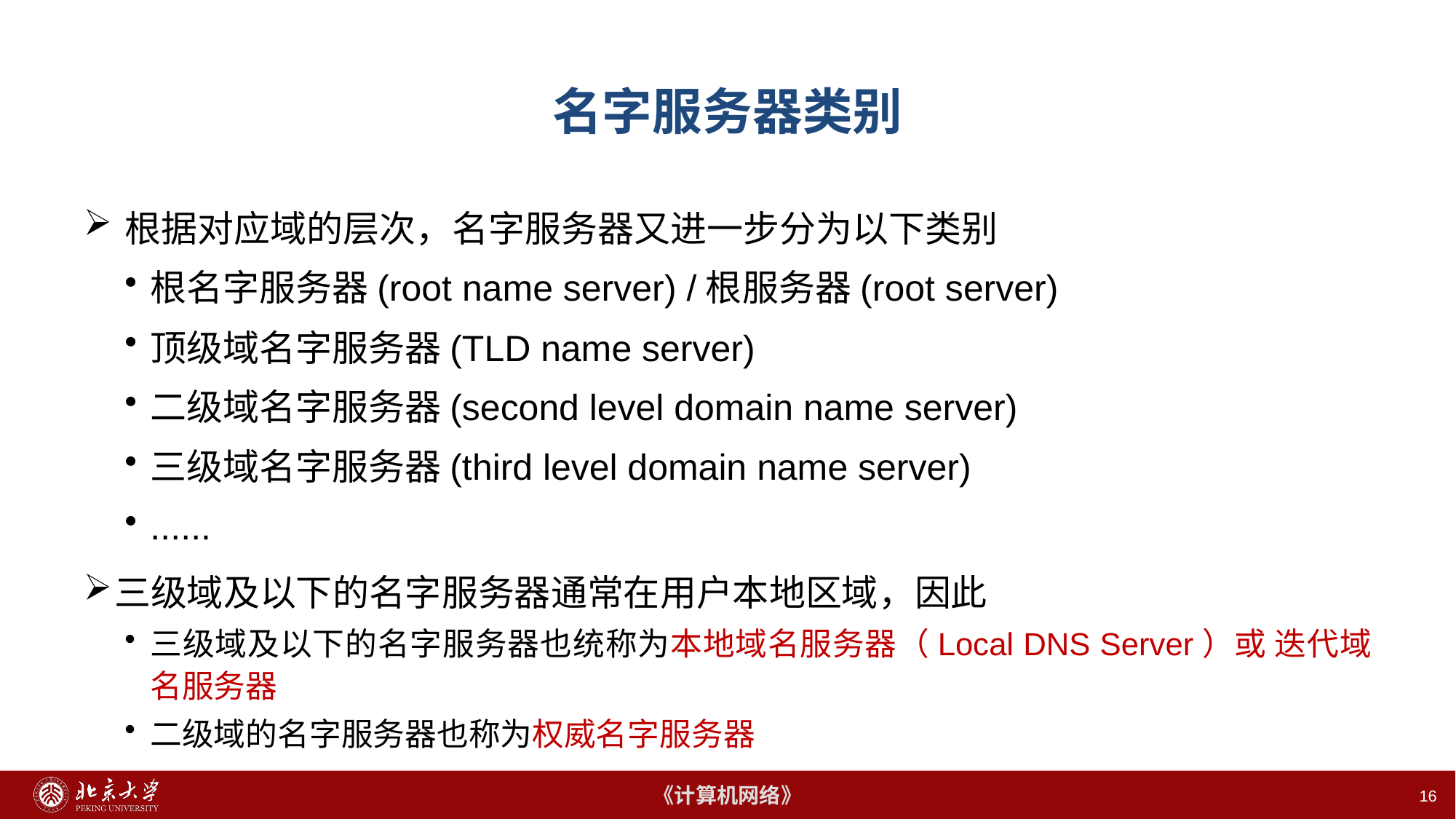

# 名字服务器类别

根据对应域的层次，名字服务器又进一步分为以下类别
根名字服务器(root name server) /根服务器(root server)
顶级域名字服务器(TLD name server)
二级域名字服务器(second level domain name server)
三级域名字服务器(third level domain name server)
......
三级域及以下的名字服务器通常在用户本地区域，因此
三级域及以下的名字服务器也统称为本地域名服务器（Local DNS Server）或 迭代域名服务器
二级域的名字服务器也称为权威名字服务器
16